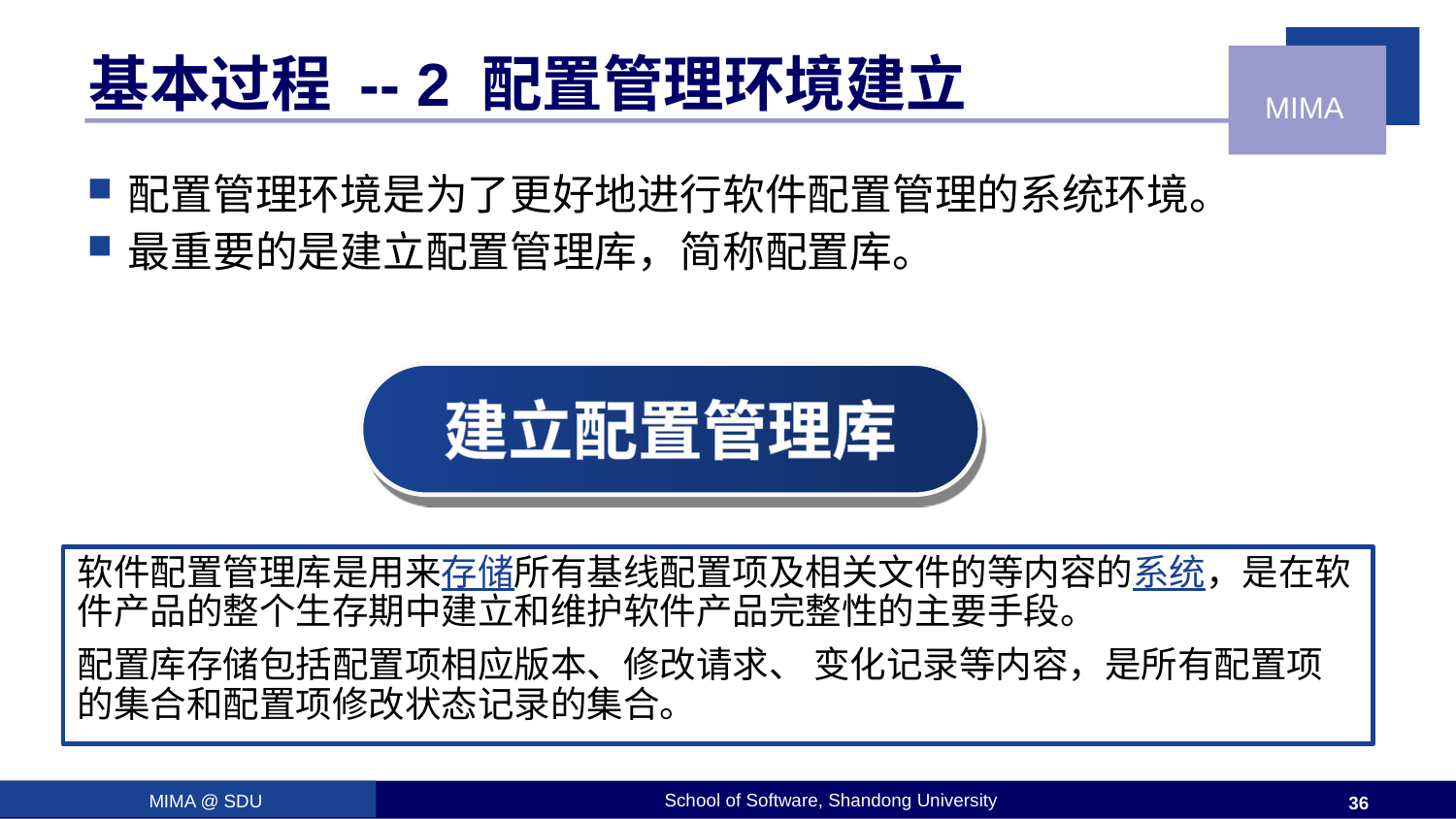

# 基本过程 -- 2 配置管理环境建立
配置管理环境是为了更好地进行软件配置管理的系统环境。
最重要的是建立配置管理库，简称配置库。

建立配置管理库
软件配置管理库是用来存储所有基线配置项及相关文件的等内容的系统，是在软件产品的整个生存期中建立和维护软件产品完整性的主要手段。
配置库存储包括配置项相应版本、修改请求、 变化记录等内容，是所有配置项的集合和配置项修改状态记录的集合。